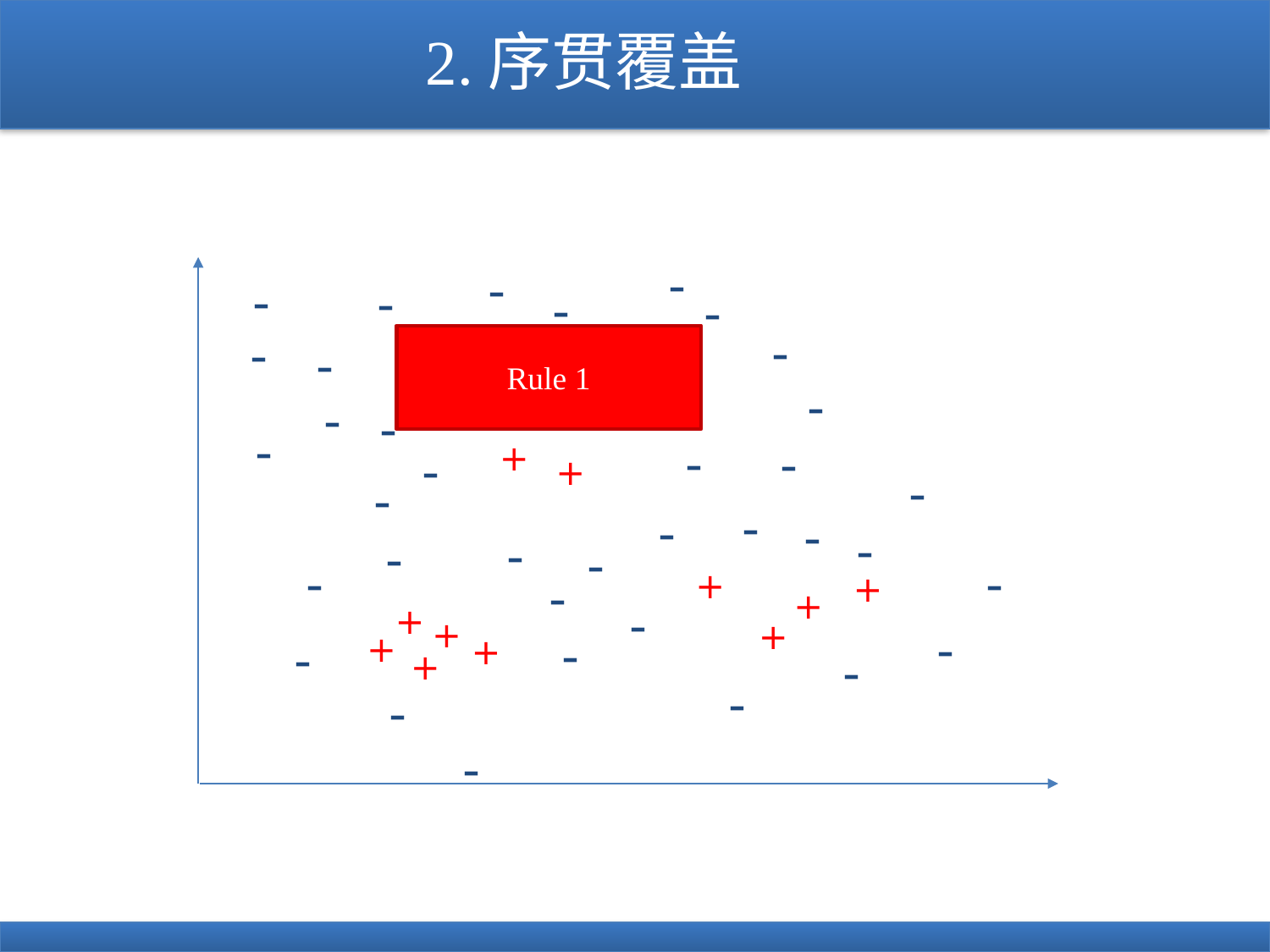

# 2.序贯覆盖
-
-
-
-
-
-
-
-
-
-
-
-
-
-
-
-
-
-
-
-
-
-
-
-
-
-
-
-
-
-
-
-
-
-
-
Rule 1
+
+
+
+
+
+
+
+
+
+
+
-